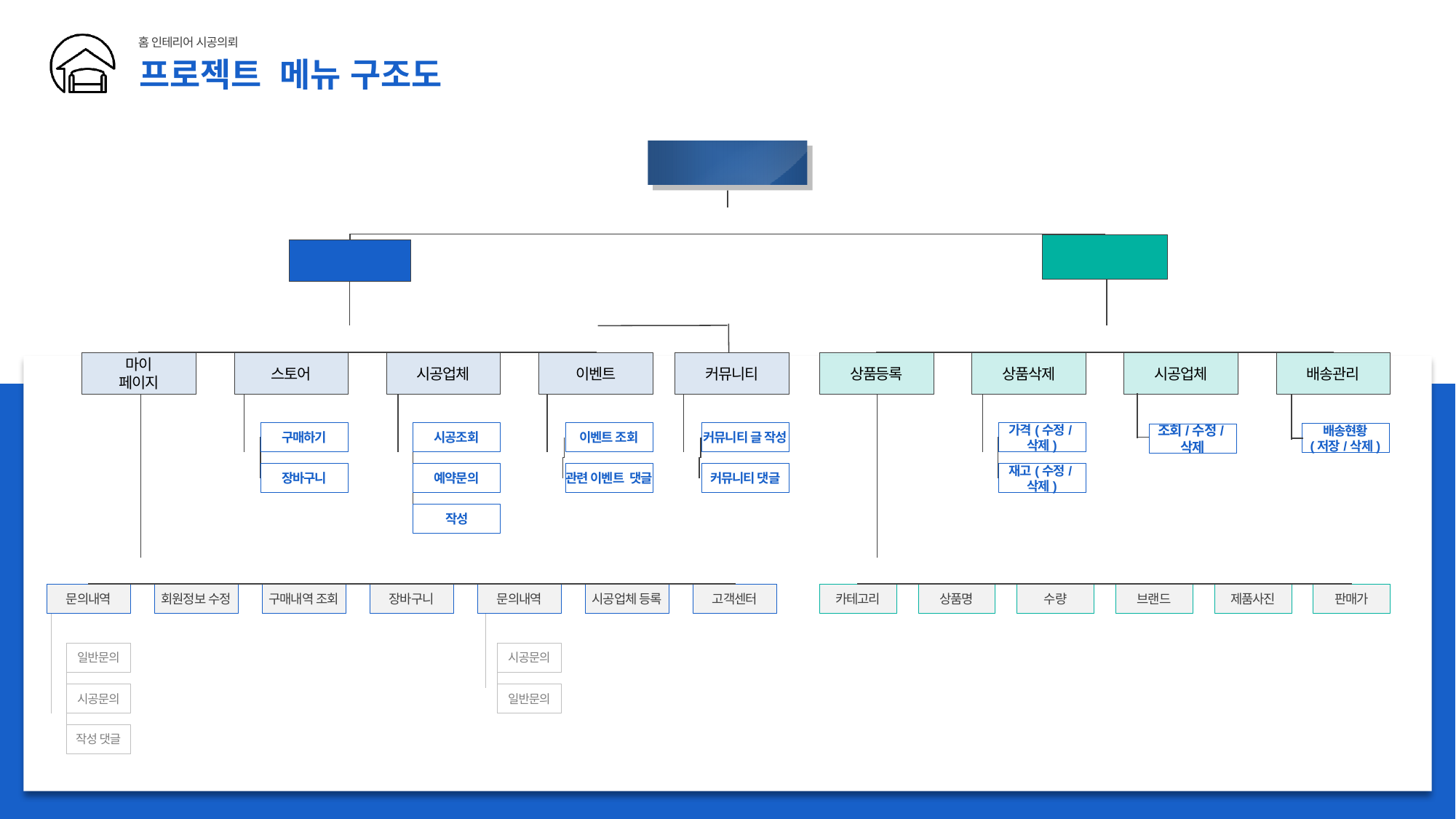

# 프로젝트  메뉴 구조도
Main
관리자
사용자
마이
페이지
스토어
시공업체
이벤트
커뮤니티
상품등록
상품삭제
시공업체
배송관리
구매하기
장바구니
시공조회
예약문의
작성
이벤트 조회
관련 이벤트  댓글
커뮤니티 글 작성
커뮤니티 댓글
가격(수정/삭제)
재고(수정/삭제)
배송현황
(저장/삭제)
조회/수정/삭제
문의내역
회원정보 수정
구매내역 조회
장바구니
문의내역
시공업체 등록
고객센터
카테고리
상품명
수량
브랜드
제품사진
판매가
일반문의
시공문의
작성 댓글
시공문의
일반문의